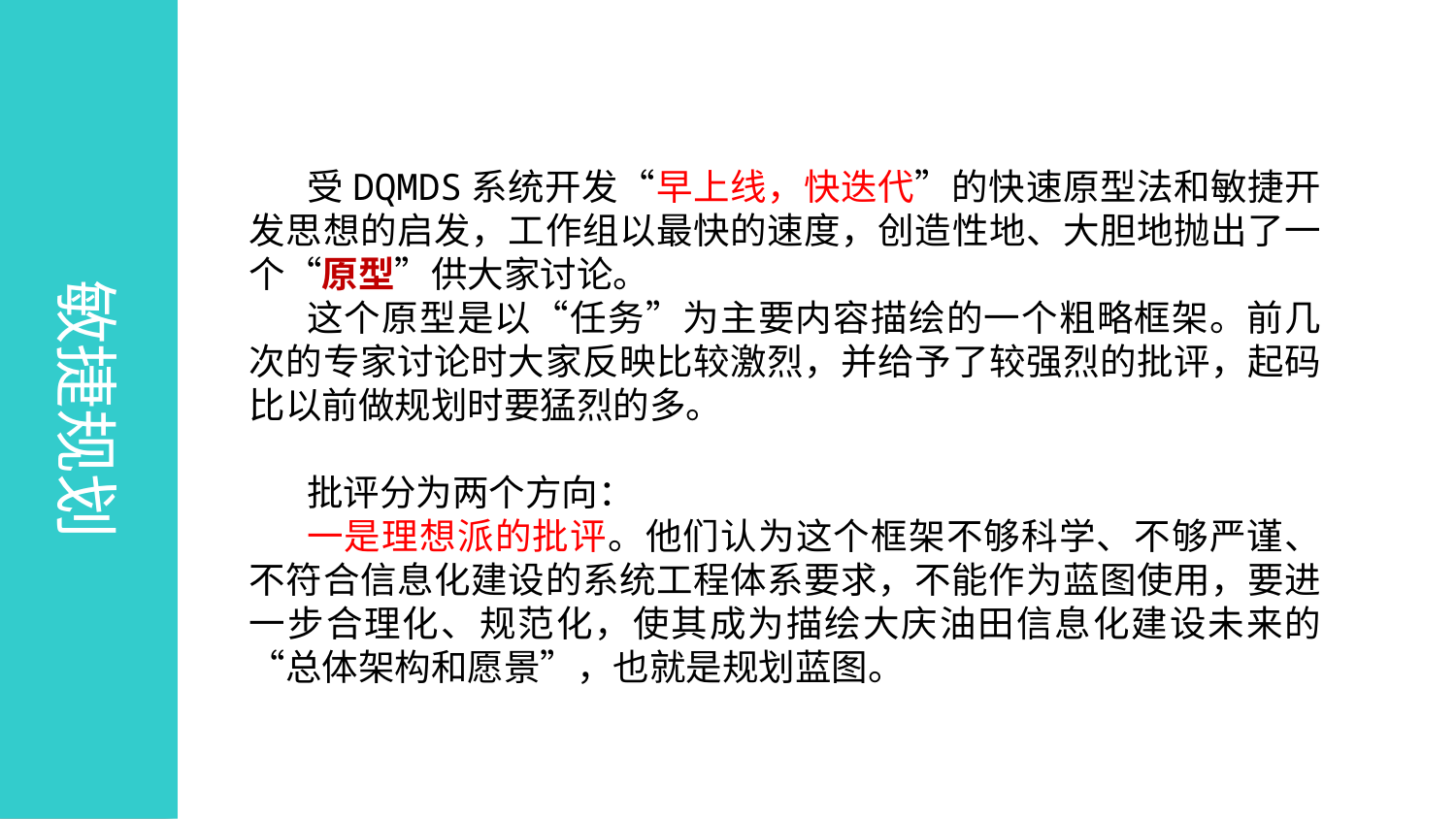

敏捷规划
受DQMDS系统开发“早上线，快迭代”的快速原型法和敏捷开发思想的启发，工作组以最快的速度，创造性地、大胆地抛出了一个“原型”供大家讨论。
这个原型是以“任务”为主要内容描绘的一个粗略框架。前几次的专家讨论时大家反映比较激烈，并给予了较强烈的批评，起码比以前做规划时要猛烈的多。

批评分为两个方向：
一是理想派的批评。他们认为这个框架不够科学、不够严谨、不符合信息化建设的系统工程体系要求，不能作为蓝图使用，要进一步合理化、规范化，使其成为描绘大庆油田信息化建设未来的“总体架构和愿景”，也就是规划蓝图。